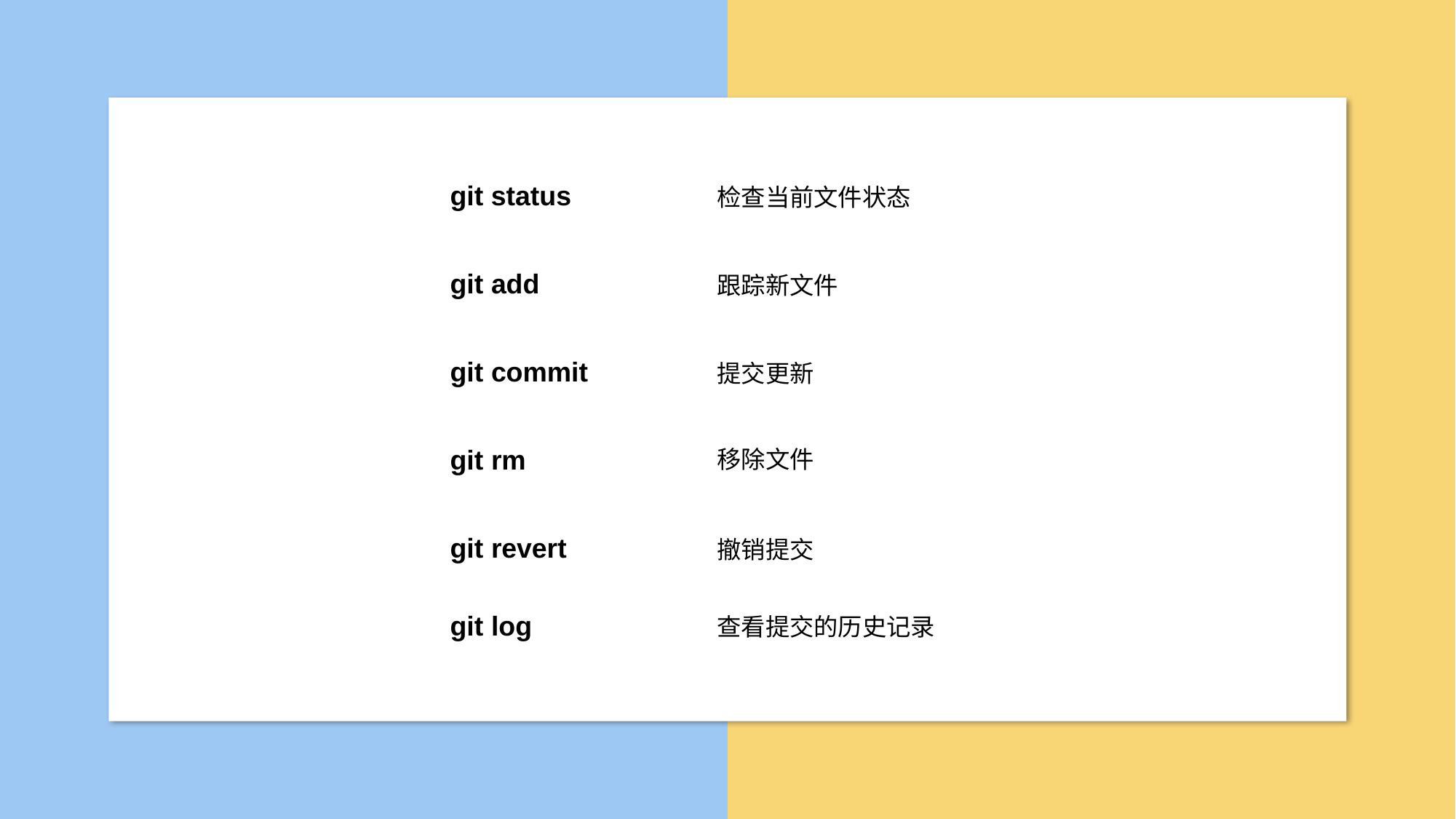

git status
检查当前文件状态
git add
跟踪新文件
git commit
提交更新
git rm
移除文件
git revert
撤销提交
git log
查看提交的历史记录